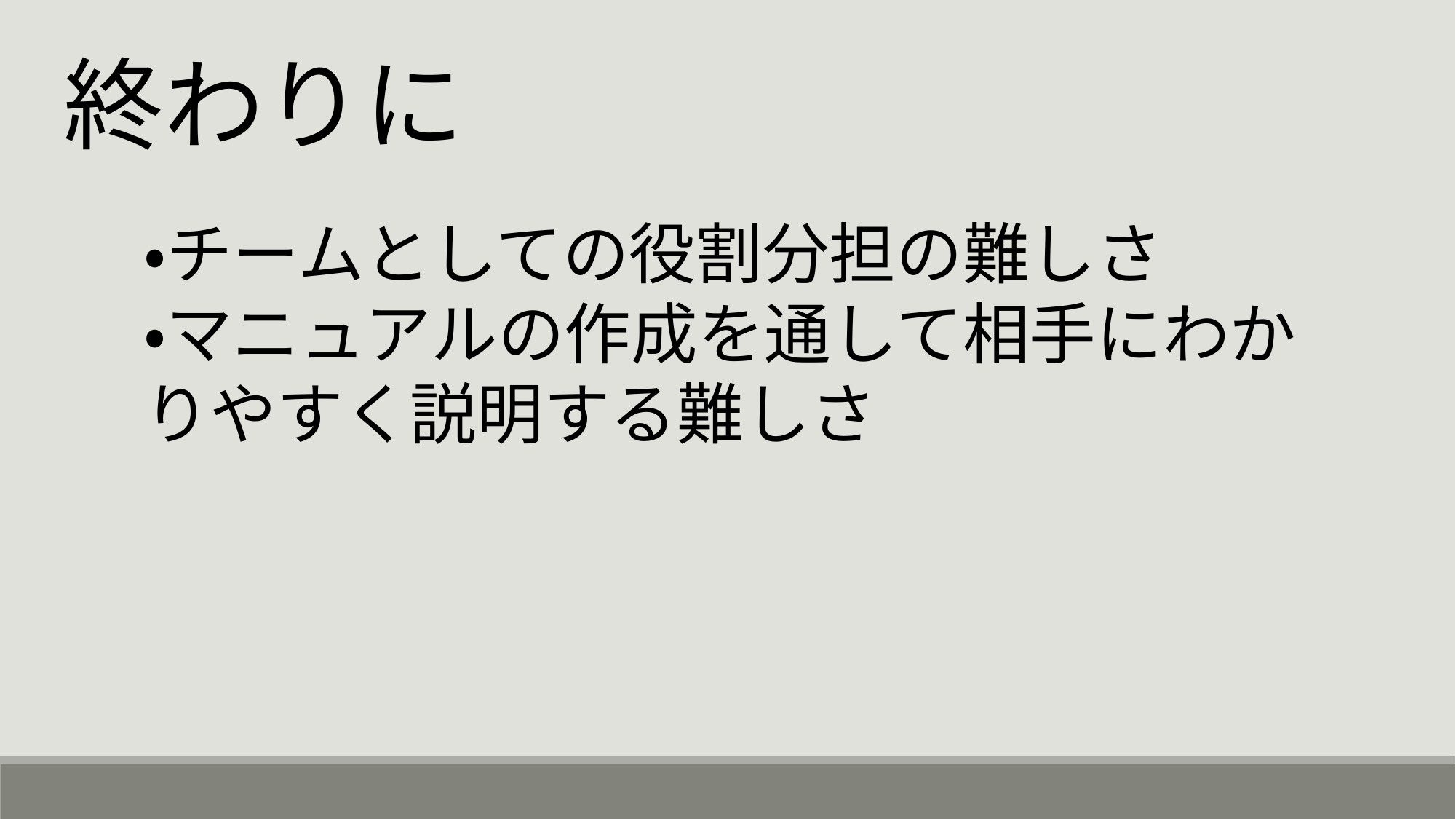

終わりに
・チームとしての役割分担の難しさ
・マニュアルの作成を通して相手にわかりやすく説明する難しさ